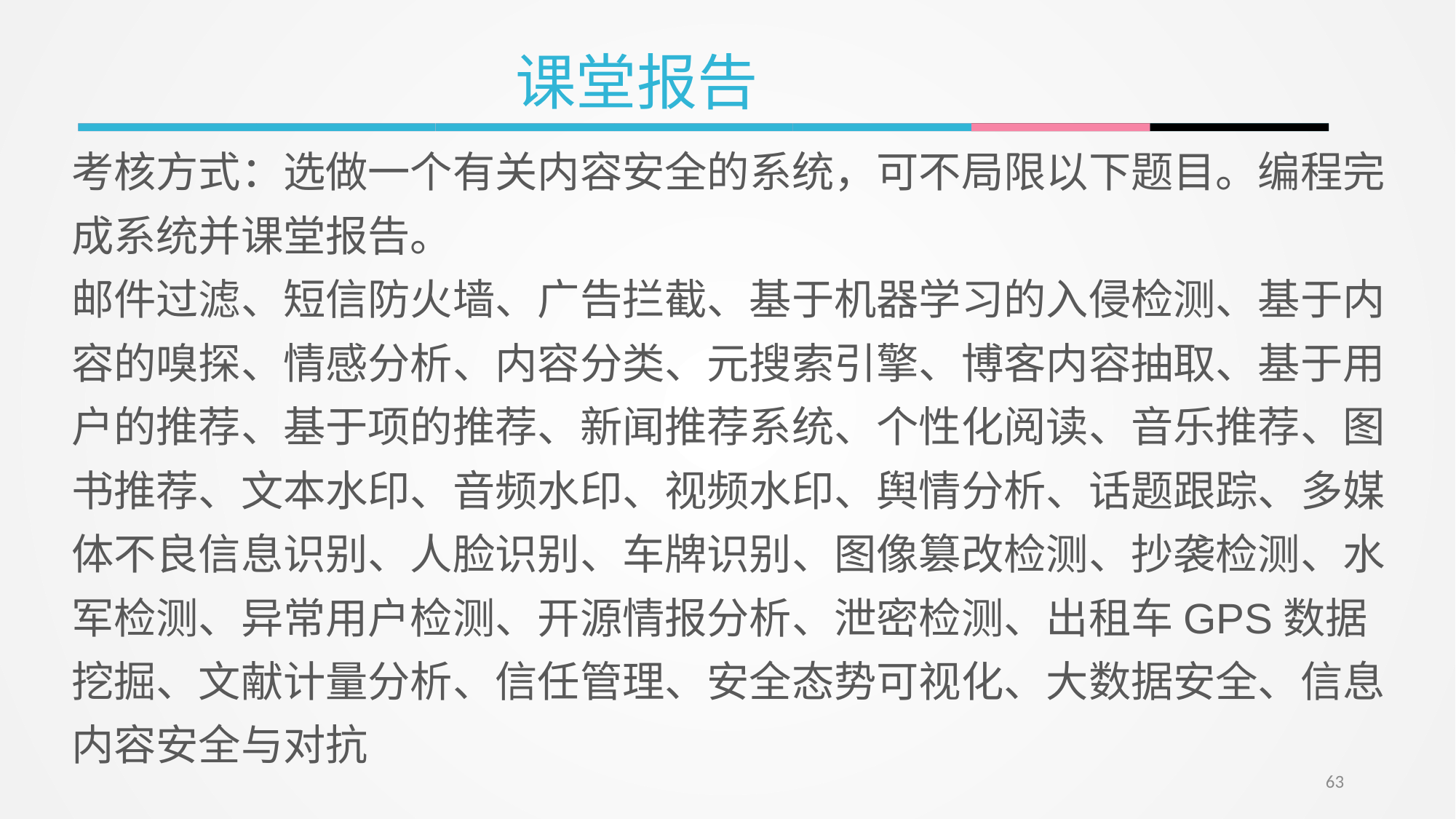

课堂报告

考核方式：选做一个有关内容安全的系统，可不局限以下题目。编程完成系统并课堂报告。
邮件过滤、短信防火墙、广告拦截、基于机器学习的入侵检测、基于内容的嗅探、情感分析、内容分类、元搜索引擎、博客内容抽取、基于用户的推荐、基于项的推荐、新闻推荐系统、个性化阅读、音乐推荐、图书推荐、文本水印、音频水印、视频水印、舆情分析、话题跟踪、多媒体不良信息识别、人脸识别、车牌识别、图像篡改检测、抄袭检测、水军检测、异常用户检测、开源情报分析、泄密检测、出租车GPS数据挖掘、文献计量分析、信任管理、安全态势可视化、大数据安全、信息内容安全与对抗
63